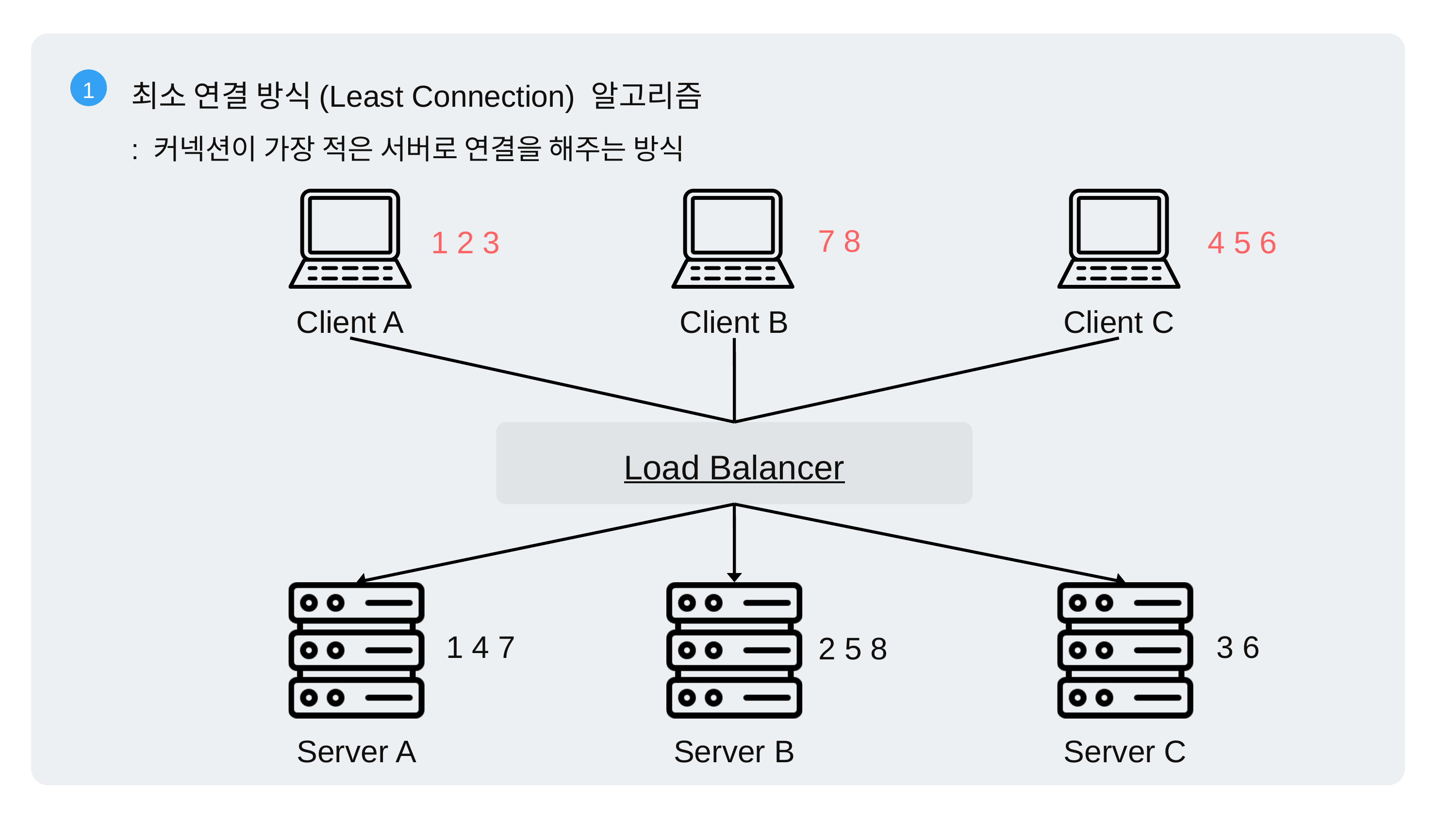

1
최소 연결 방식(Least Connection) 알고리즘
: 커넥션이 가장 적은 서버로 연결을 해주는 방식

7 8
1 2 3
4 5 6
Client A
Client B
Client C

Load Balancer

1 4 7
3 6
2 5 8
Server A
Server B
Server C